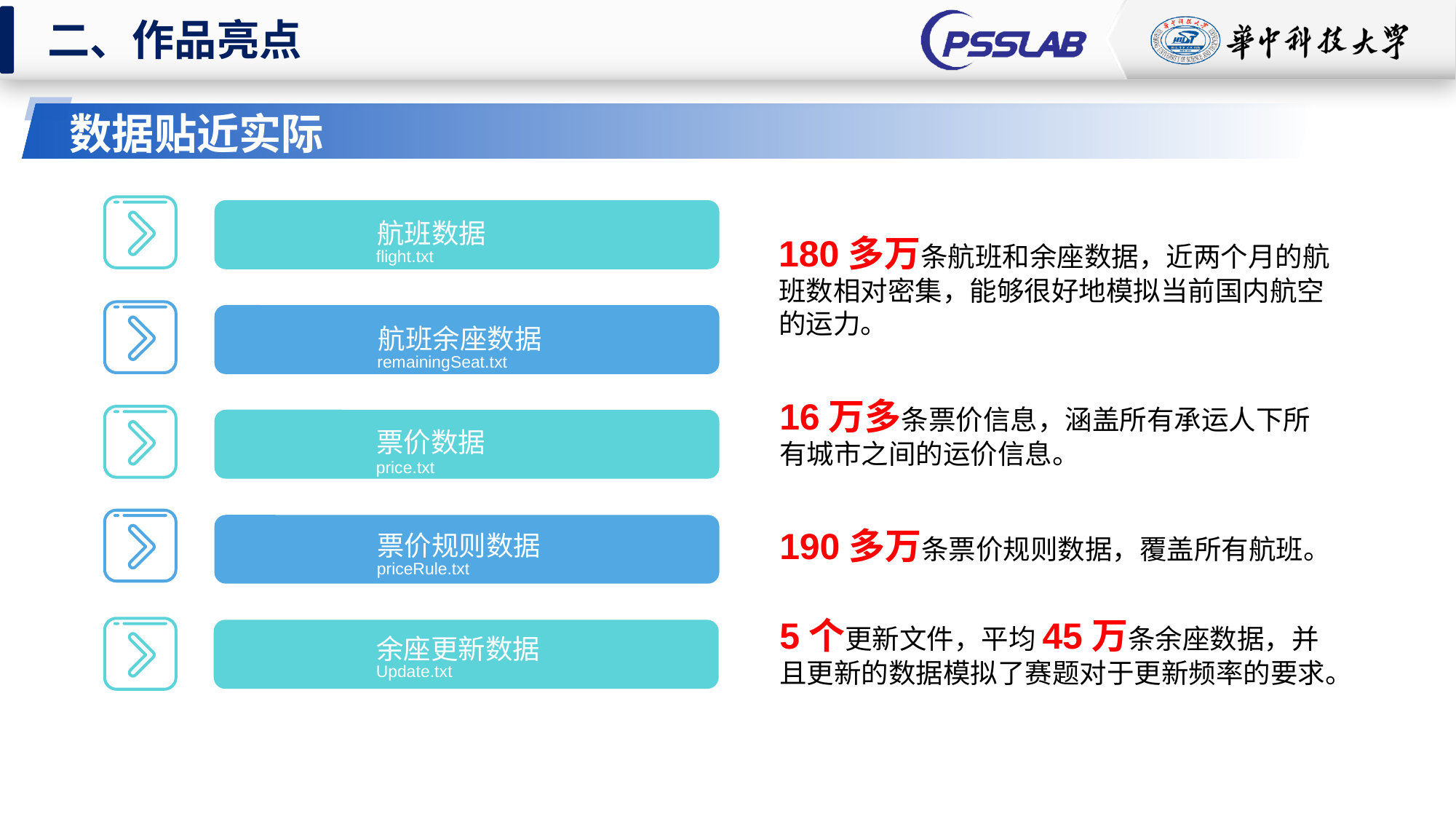

二、作品亮点

数据贴近实际

航班数据
flight.txt
180多万条航班和余座数据，近两个月的航
班数相对密集，能够很好地模拟当前国内航空
的运力。
航班余座数据
remainingSeat.txt
16万多条票价信息，涵盖所有承运人下所有城市之间的运价信息。
票价数据
price.txt

190多万条票价规则数据，覆盖所有航班。
票价规则数据
priceRule.txt
5个更新文件，平均45万条余座数据，并
且更新的数据模拟了赛题对于更新频率的要求。

余座更新数据
Update.txt